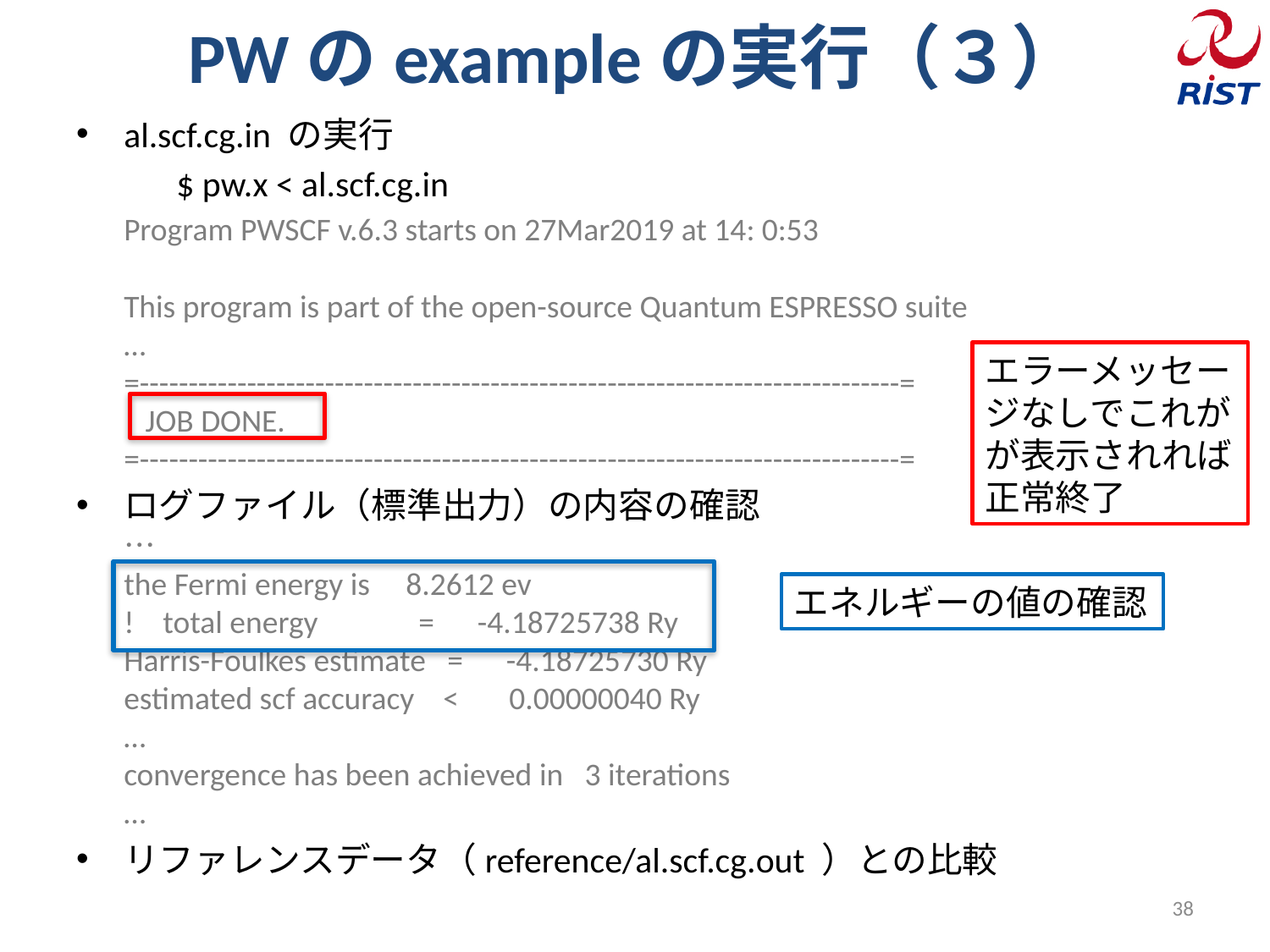

# PWのexampleの実行（３）
al.scf.cg.in の実行
　$ pw.x < al.scf.cg.in
﻿Program PWSCF v.6.3 starts on 27Mar2019 at 14: 0:53
This program is part of the open-source Quantum ESPRESSO suite
…
=------------------------------------------------------------------------------=
   JOB DONE.
=------------------------------------------------------------------------------=
ログファイル（標準出力）の内容の確認
…
the Fermi energy is     8.2612 ev
!    total energy              =      -4.18725738 Ry
Harris-Foulkes estimate   =      -4.18725730 Ry
estimated scf accuracy    <       0.00000040 Ry
…
﻿convergence has been achieved in   3 iterations
…
リファレンスデータ（reference/al.scf.cg.out ）との比較
エラーメッセージなしでこれがが表示されれば正常終了

エネルギーの値の確認
38